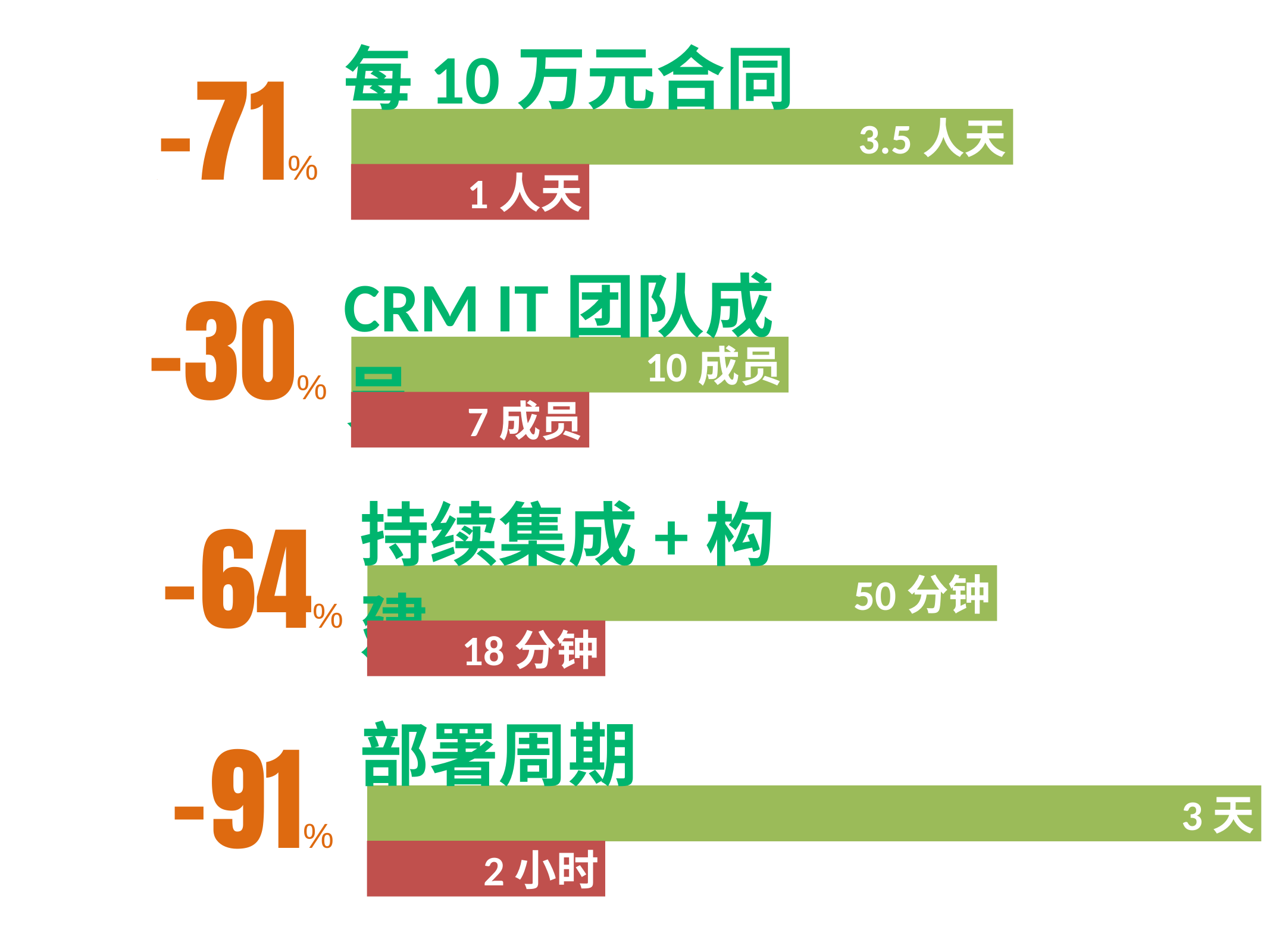

每10万元合同
      —-71%
3.5人天
1人天
CRM IT团队成员
      -30%
10成员

7成员
持续集成+构建
-      64%
50分钟

18分钟
部署周期
-      91%
3天

2小时